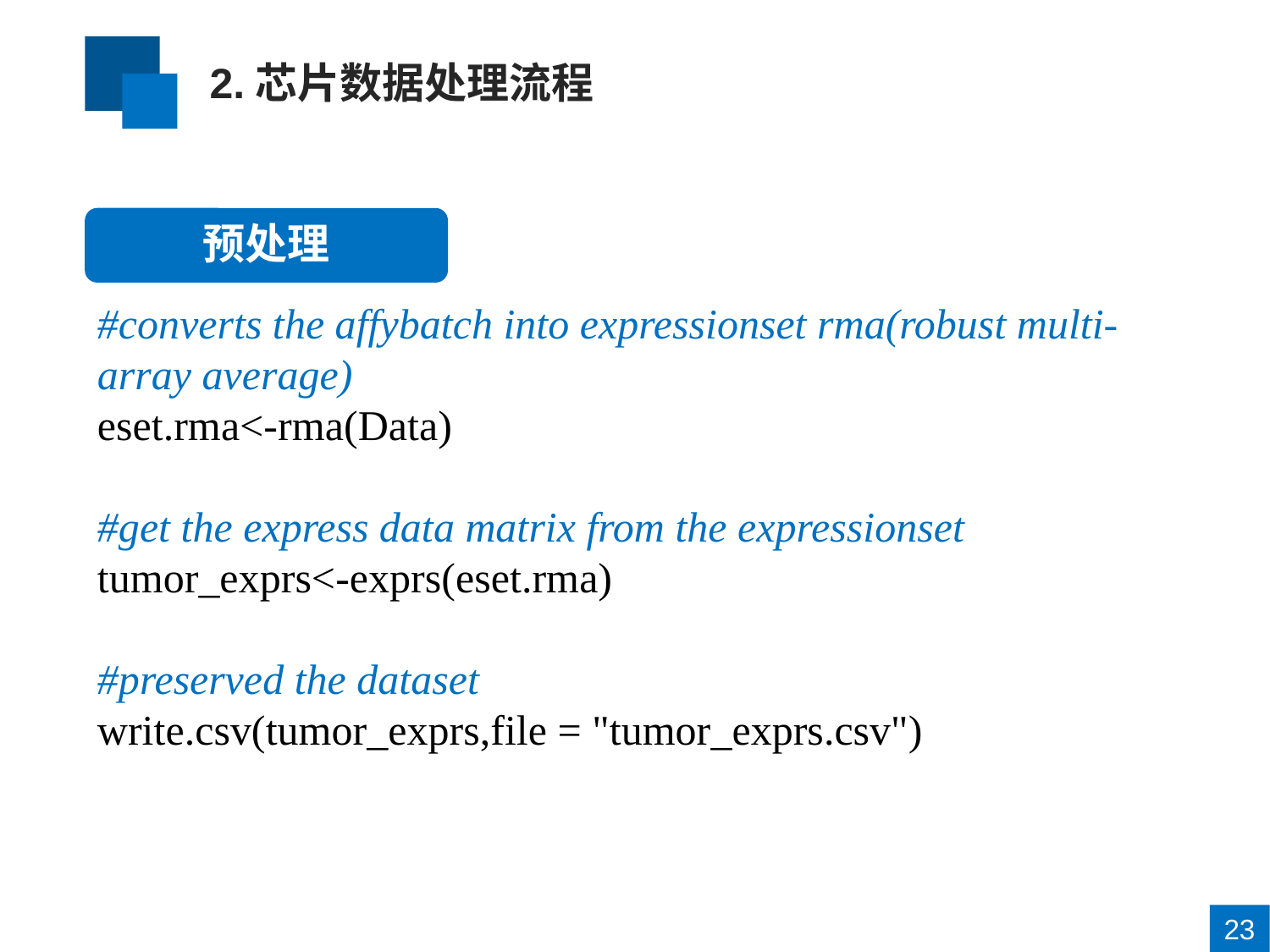

2.芯片数据处理流程
预处理
#converts the affybatch into expressionset rma(robust multi-array average)
eset.rma<-rma(Data)

#get the express data matrix from the expressionset
tumor_exprs<-exprs(eset.rma)

#preserved the dataset
write.csv(tumor_exprs,file = "tumor_exprs.csv")
23